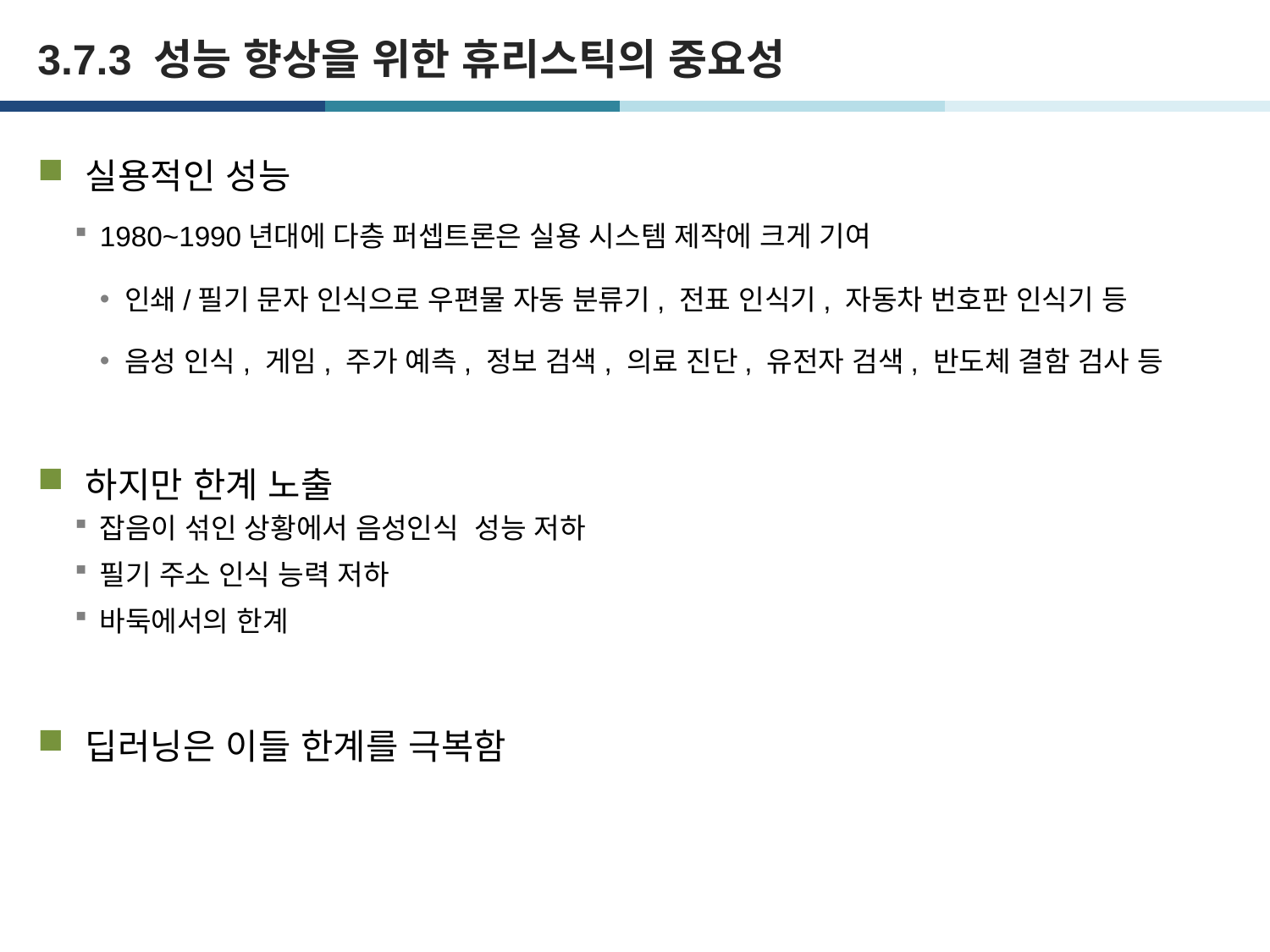

# 3.7.3 성능 향상을 위한 휴리스틱의 중요성
실용적인 성능
1980~1990년대에 다층 퍼셉트론은 실용 시스템 제작에 크게 기여
인쇄/필기 문자 인식으로 우편물 자동 분류기, 전표 인식기, 자동차 번호판 인식기 등
음성 인식, 게임, 주가 예측, 정보 검색, 의료 진단, 유전자 검색, 반도체 결함 검사 등

하지만 한계 노출
잡음이 섞인 상황에서 음성인식  성능 저하
필기 주소 인식 능력 저하
바둑에서의 한계

딥러닝은 이들 한계를 극복함